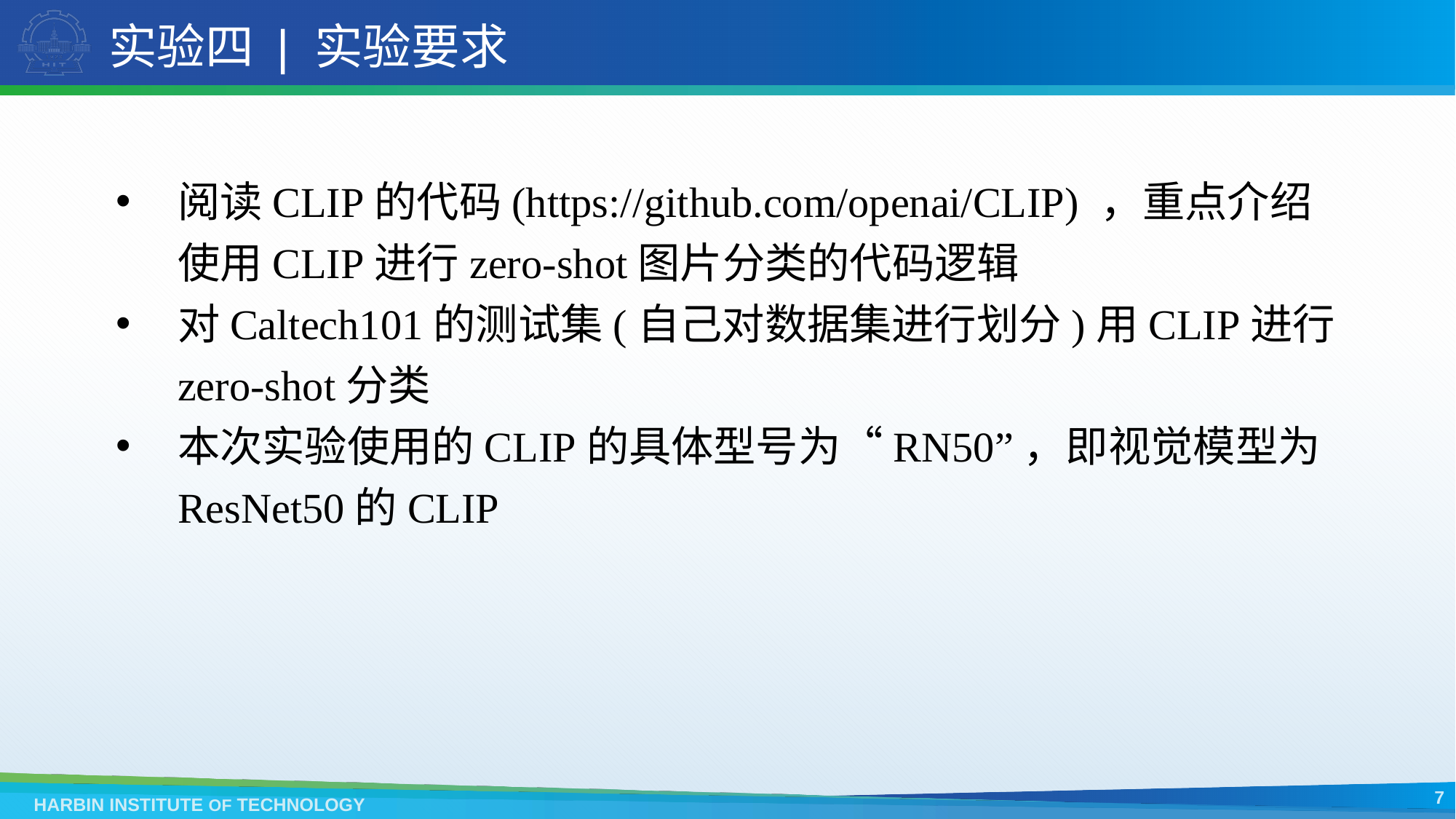

# 实验四 | 实验要求
阅读CLIP的代码(https://github.com/openai/CLIP) ，重点介绍使用CLIP进行zero-shot图片分类的代码逻辑
对Caltech101的测试集(自己对数据集进行划分)用CLIP进行zero-shot分类
本次实验使用的CLIP的具体型号为“RN50”，即视觉模型为ResNet50的CLIP

7
HARBIN INSTITUTE OF TECHNOLOGY